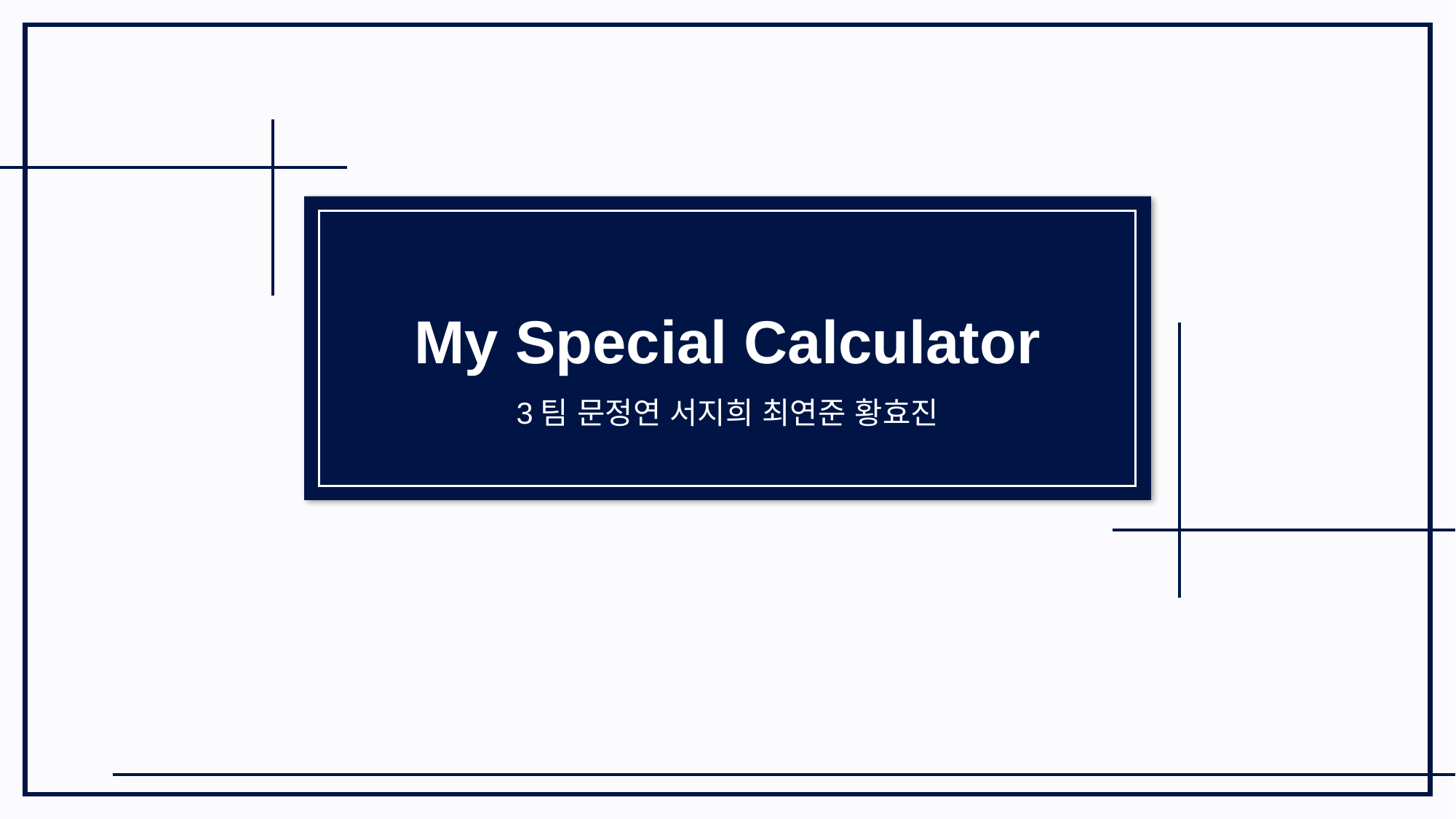

My Special Calculator
3팀 문정연 서지희 최연준 황효진